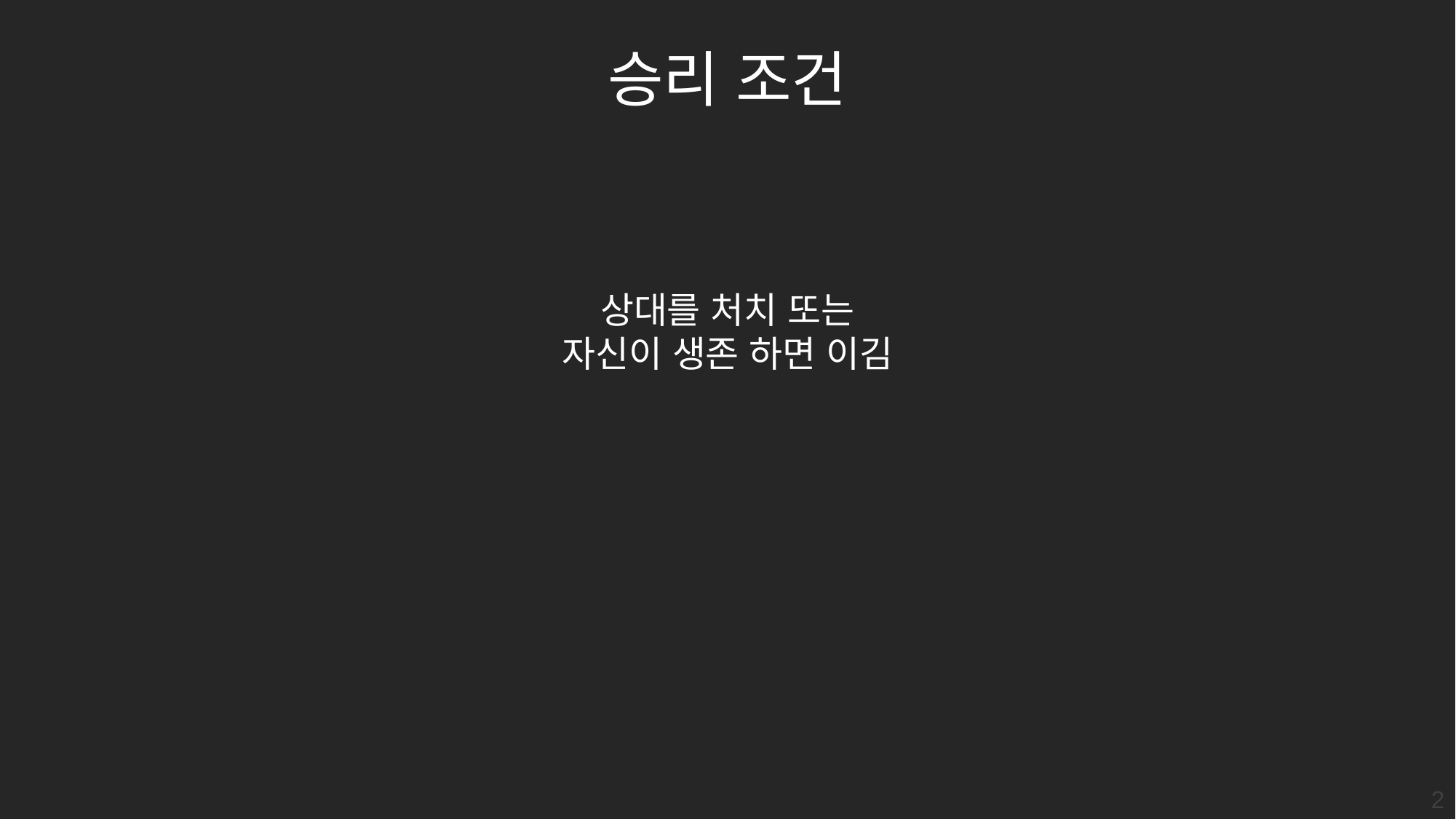

승리 조건
상대를 처치 또는
자신이 생존 하면 이김
2